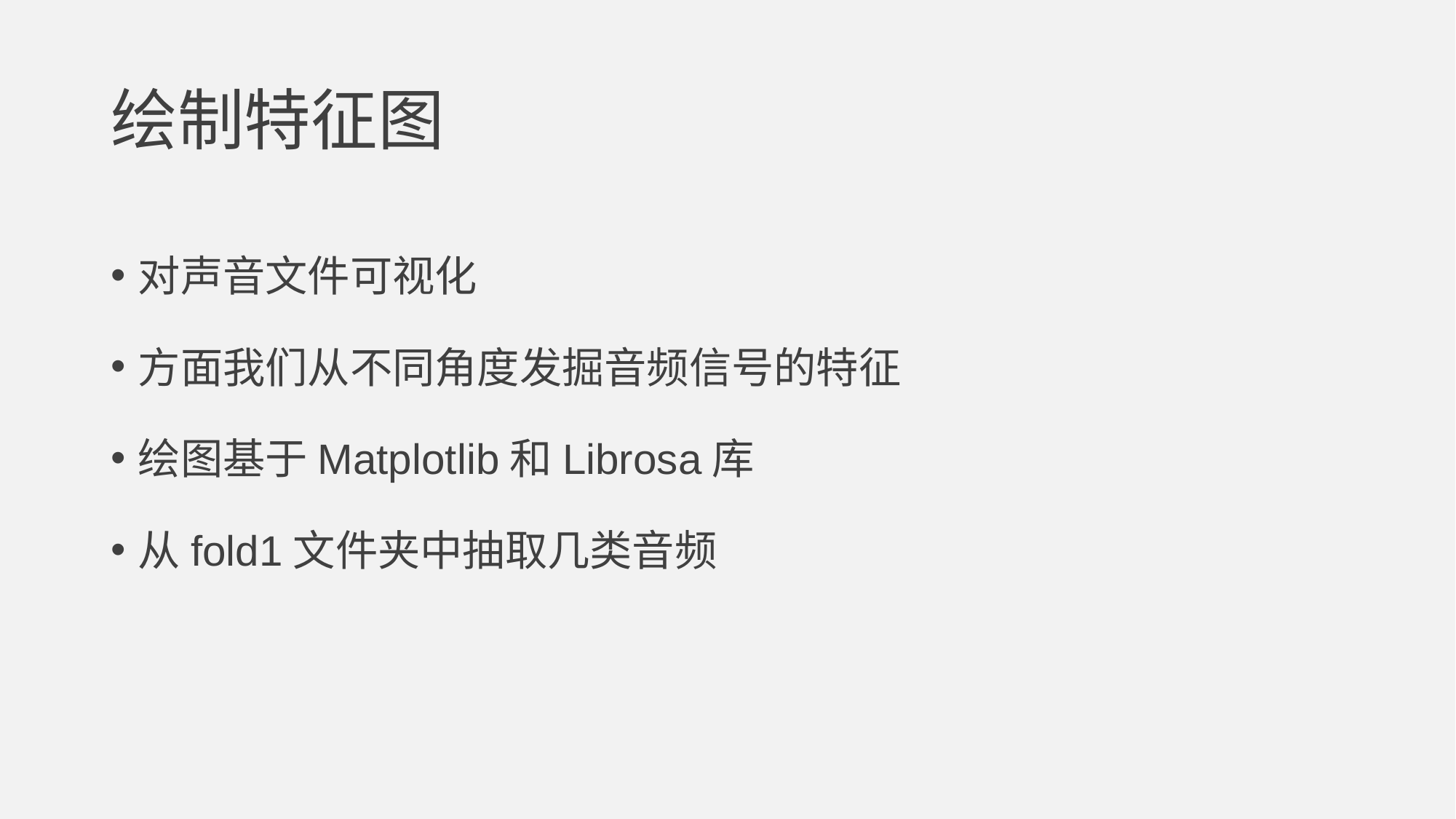

# 绘制特征图
对声音文件可视化
方面我们从不同角度发掘音频信号的特征
绘图基于Matplotlib和Librosa库
从fold1文件夹中抽取几类音频